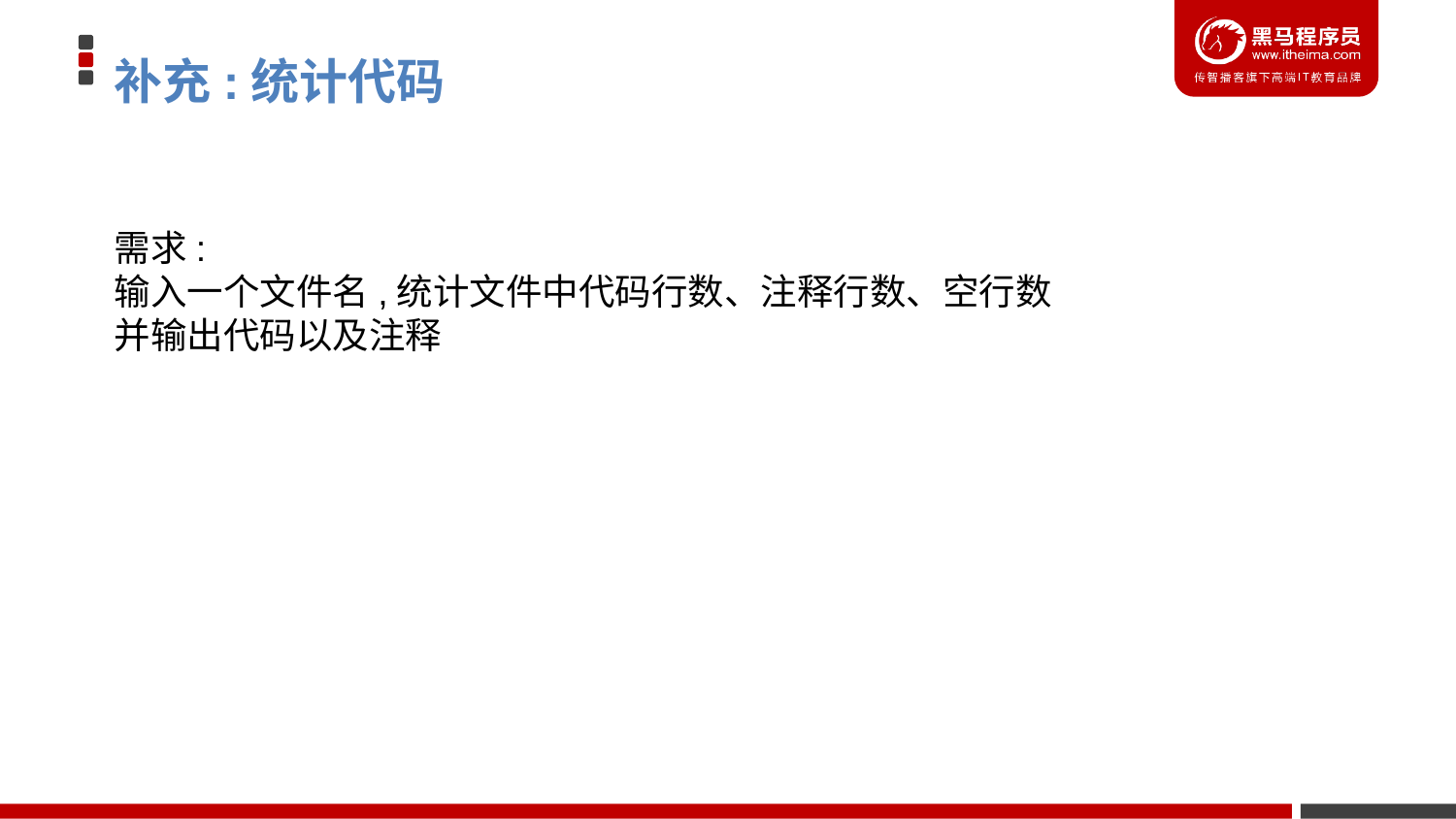

# 补充:统计代码
需求:
输入一个文件名,统计文件中代码行数、注释行数、空行数
并输出代码以及注释